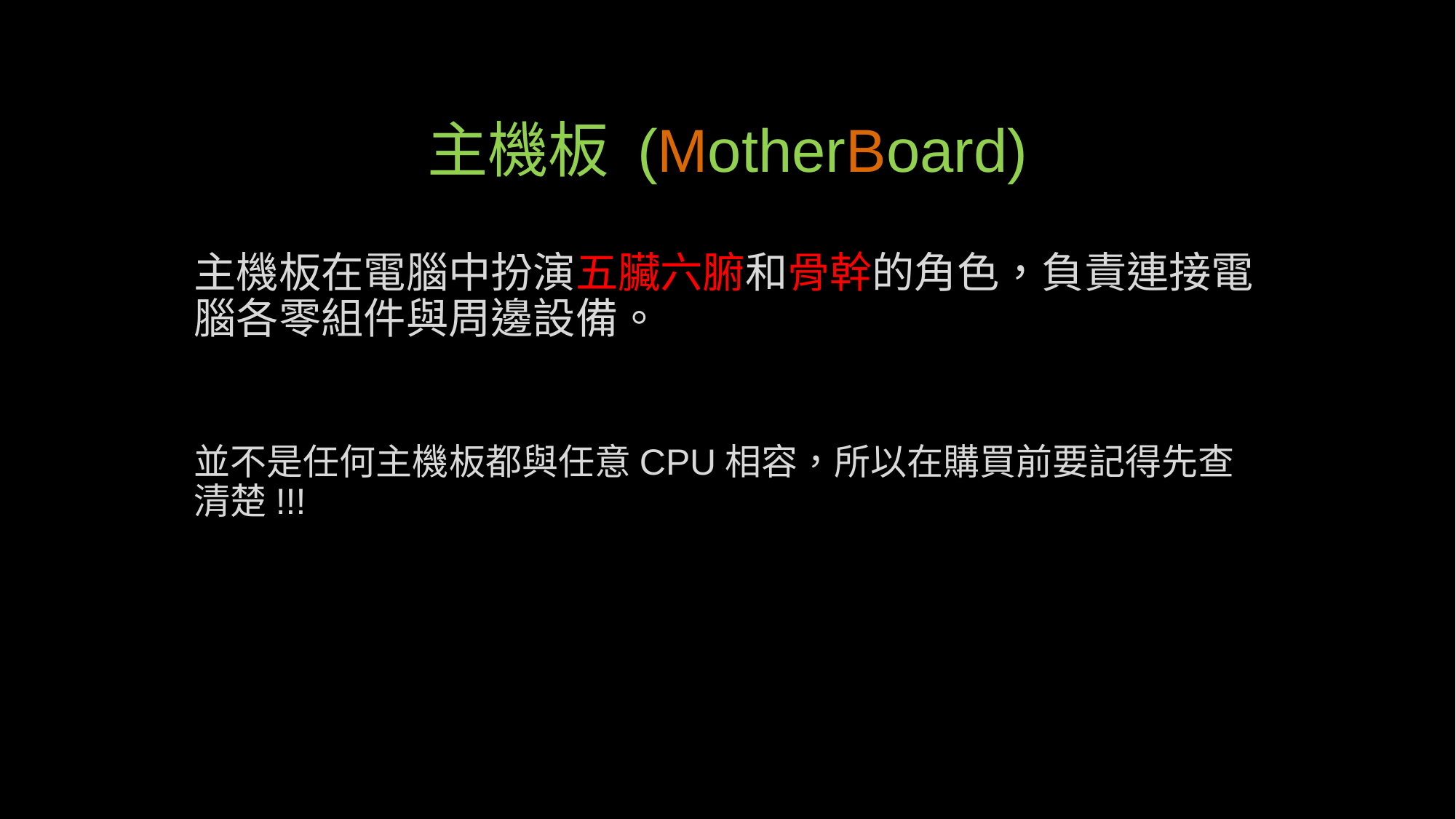

# 主機板 (MotherBoard)
主機板在電腦中扮演五臟六腑和骨幹的角色，負責連接電腦各零組件與周邊設備。

並不是任何主機板都與任意CPU相容，所以在購買前要記得先查清楚!!!